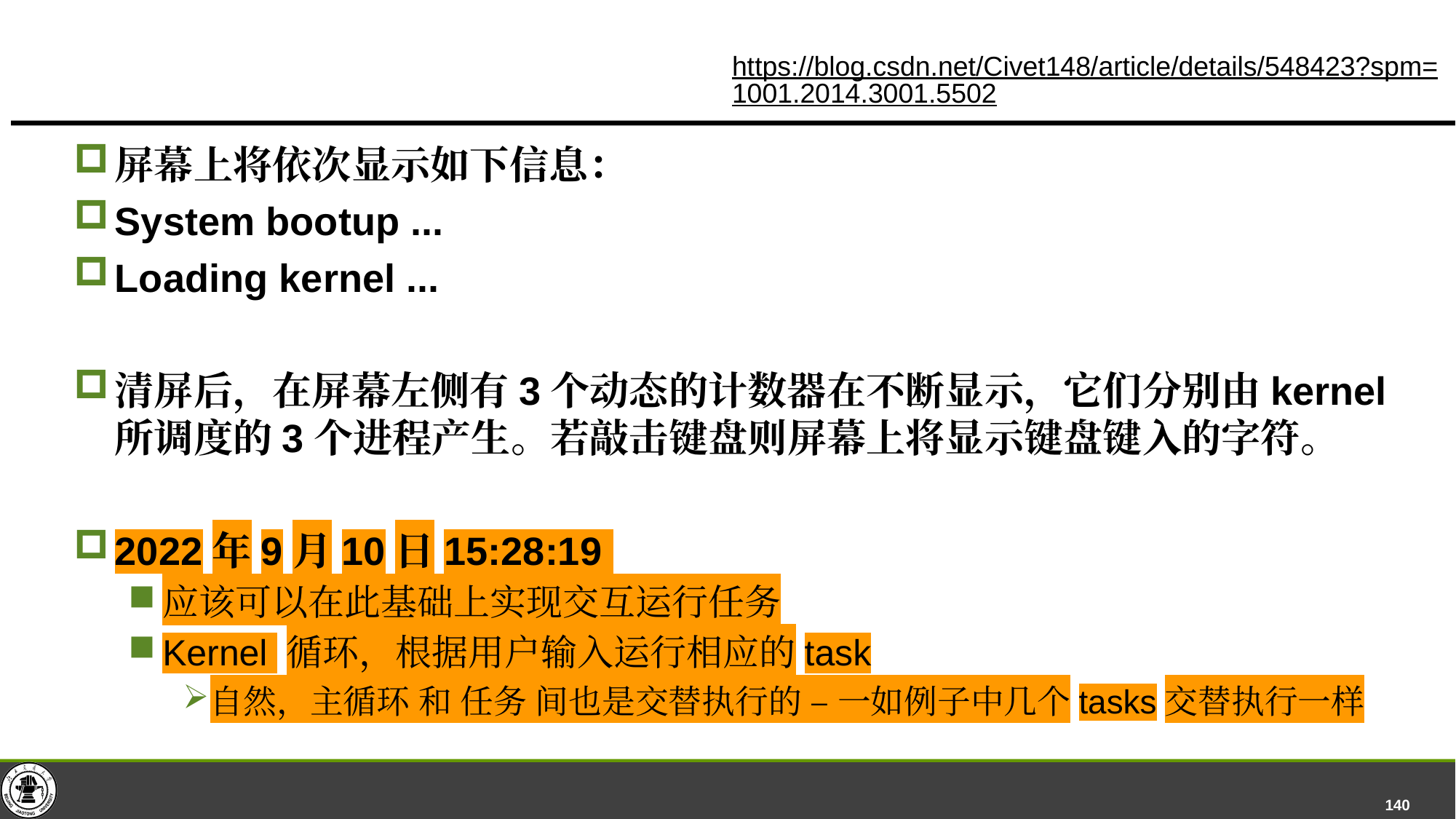

#
https://blog.csdn.net/Civet148/article/details/548423?spm=1001.2014.3001.5502
屏幕上将依次显示如下信息：
System bootup ...
Loading kernel ...

清屏后，在屏幕左侧有3个动态的计数器在不断显示，它们分别由kernel所调度的3个进程产生。若敲击键盘则屏幕上将显示键盘键入的字符。

2022年9月10日15:28:19
应该可以在此基础上实现交互运行任务
Kernel 循环，根据用户输入运行相应的task
自然，主循环 和 任务 间也是交替执行的 – 一如例子中几个tasks交替执行一样